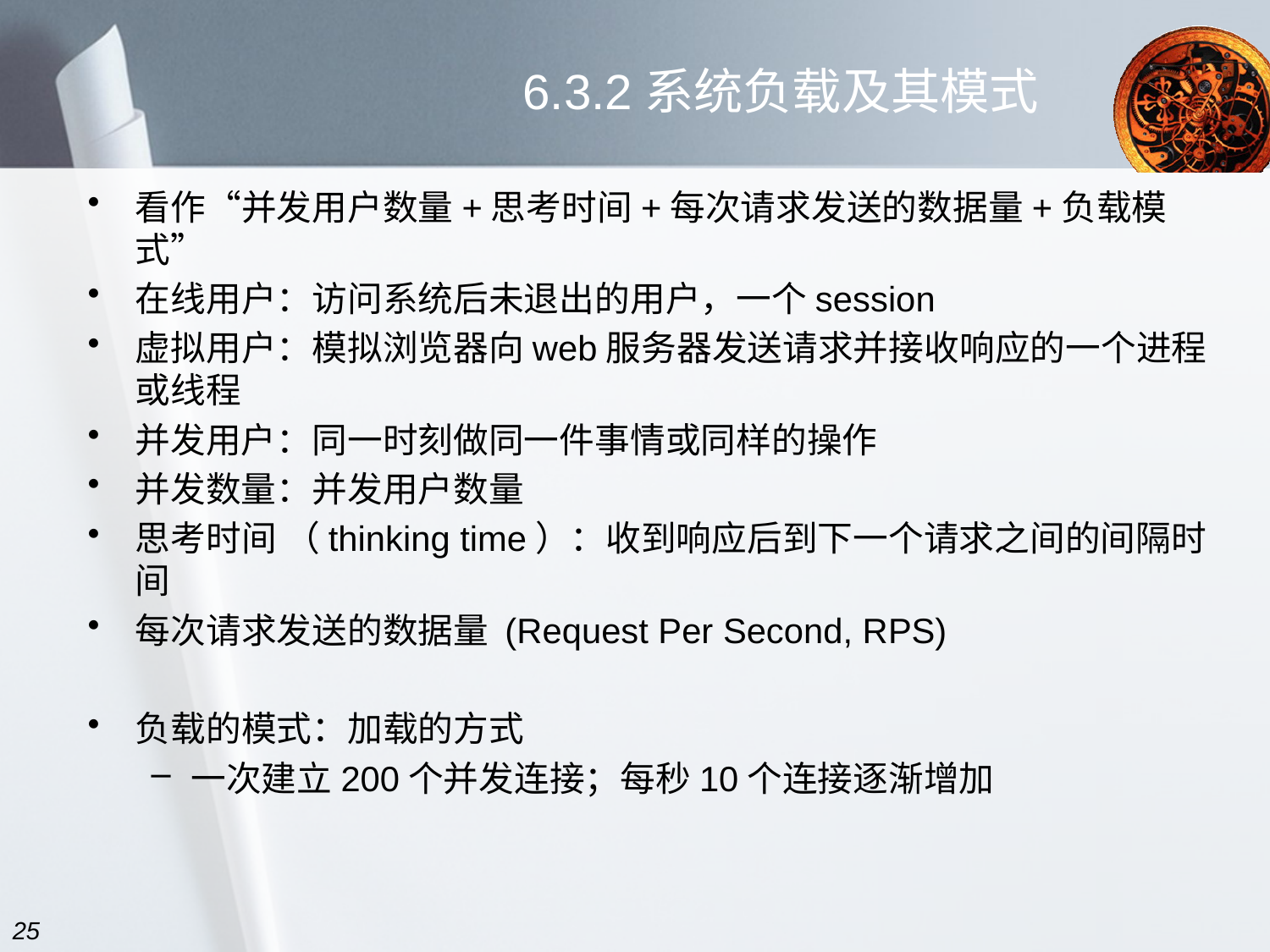

# 6.3.2系统负载及其模式
看作“并发用户数量+思考时间+每次请求发送的数据量+负载模式”
在线用户：访问系统后未退出的用户，一个session
虚拟用户：模拟浏览器向web服务器发送请求并接收响应的一个进程或线程
并发用户：同一时刻做同一件事情或同样的操作
并发数量：并发用户数量
思考时间 （thinking time）：收到响应后到下一个请求之间的间隔时间
每次请求发送的数据量 (Request Per Second, RPS)

负载的模式：加载的方式
一次建立200个并发连接；每秒10个连接逐渐增加

25